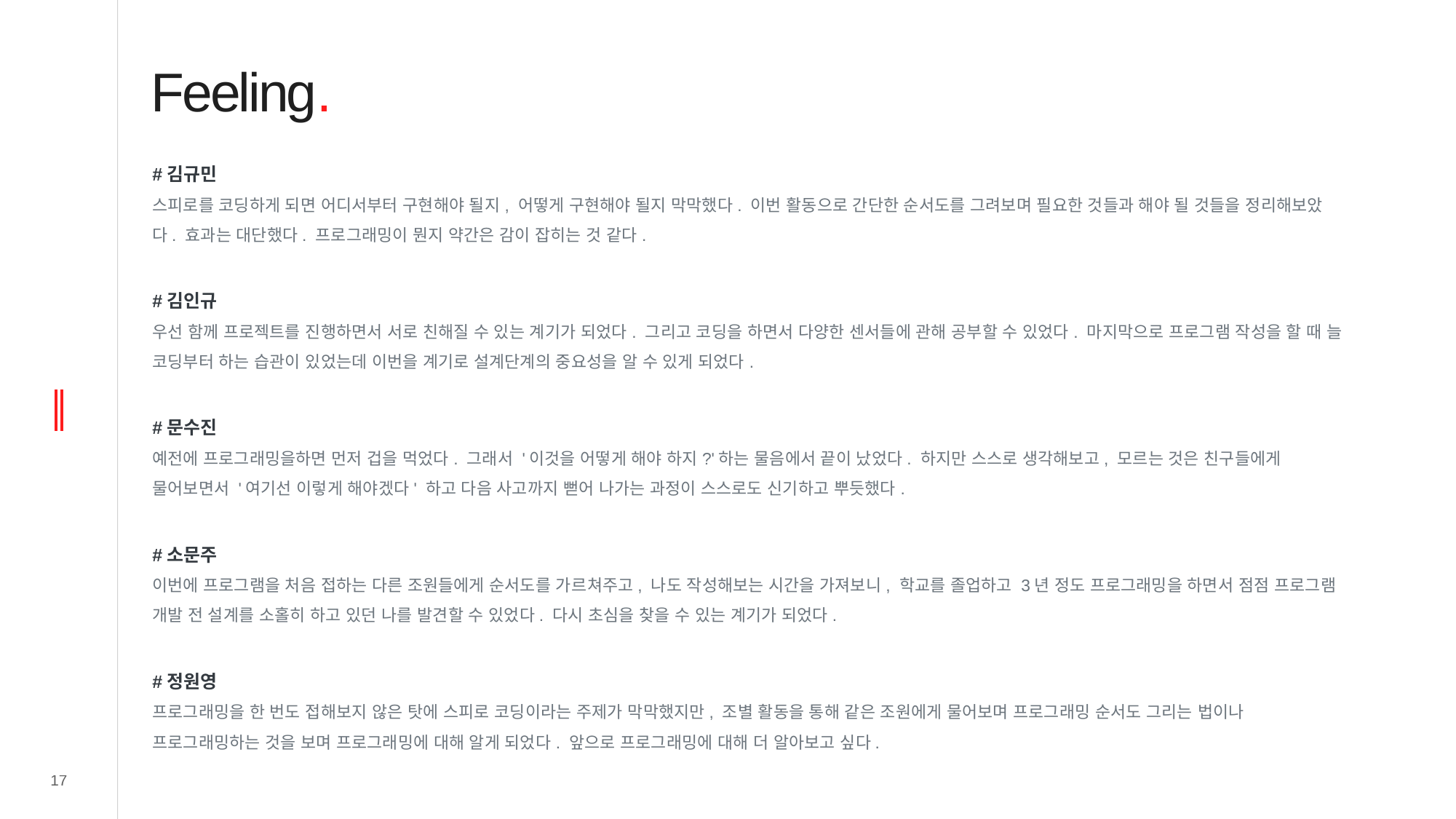

Feeling.
#김규민
스피로를 코딩하게 되면 어디서부터 구현해야 될지, 어떻게 구현해야 될지 막막했다. 이번 활동으로 간단한 순서도를 그려보며 필요한 것들과 해야 될 것들을 정리해보았다. 효과는 대단했다. 프로그래밍이 뭔지 약간은 감이 잡히는 것 같다.
#김인규
우선 함께 프로젝트를 진행하면서 서로 친해질 수 있는 계기가 되었다. 그리고 코딩을 하면서 다양한 센서들에 관해 공부할 수 있었다. 마지막으로 프로그램 작성을 할 때 늘 코딩부터 하는 습관이 있었는데 이번을 계기로 설계단계의 중요성을 알 수 있게 되었다.
#문수진
예전에 프로그래밍을하면 먼저 겁을 먹었다. 그래서 '이것을 어떻게 해야 하지?'하는 물음에서 끝이 났었다. 하지만 스스로 생각해보고, 모르는 것은 친구들에게 물어보면서 '여기선 이렇게 해야겠다' 하고 다음 사고까지 뻗어 나가는 과정이 스스로도 신기하고 뿌듯했다.
#소문주
이번에 프로그램을 처음 접하는 다른 조원들에게 순서도를 가르쳐주고, 나도 작성해보는 시간을 가져보니, 학교를 졸업하고 3년 정도 프로그래밍을 하면서 점점 프로그램 개발 전 설계를 소홀히 하고 있던 나를 발견할 수 있었다. 다시 초심을 찾을 수 있는 계기가 되었다.
#정원영
프로그래밍을 한 번도 접해보지 않은 탓에 스피로 코딩이라는 주제가 막막했지만, 조별 활동을 통해 같은 조원에게 물어보며 프로그래밍 순서도 그리는 법이나 프로그래밍하는 것을 보며 프로그래밍에 대해 알게 되었다. 앞으로 프로그래밍에 대해 더 알아보고 싶다.
17